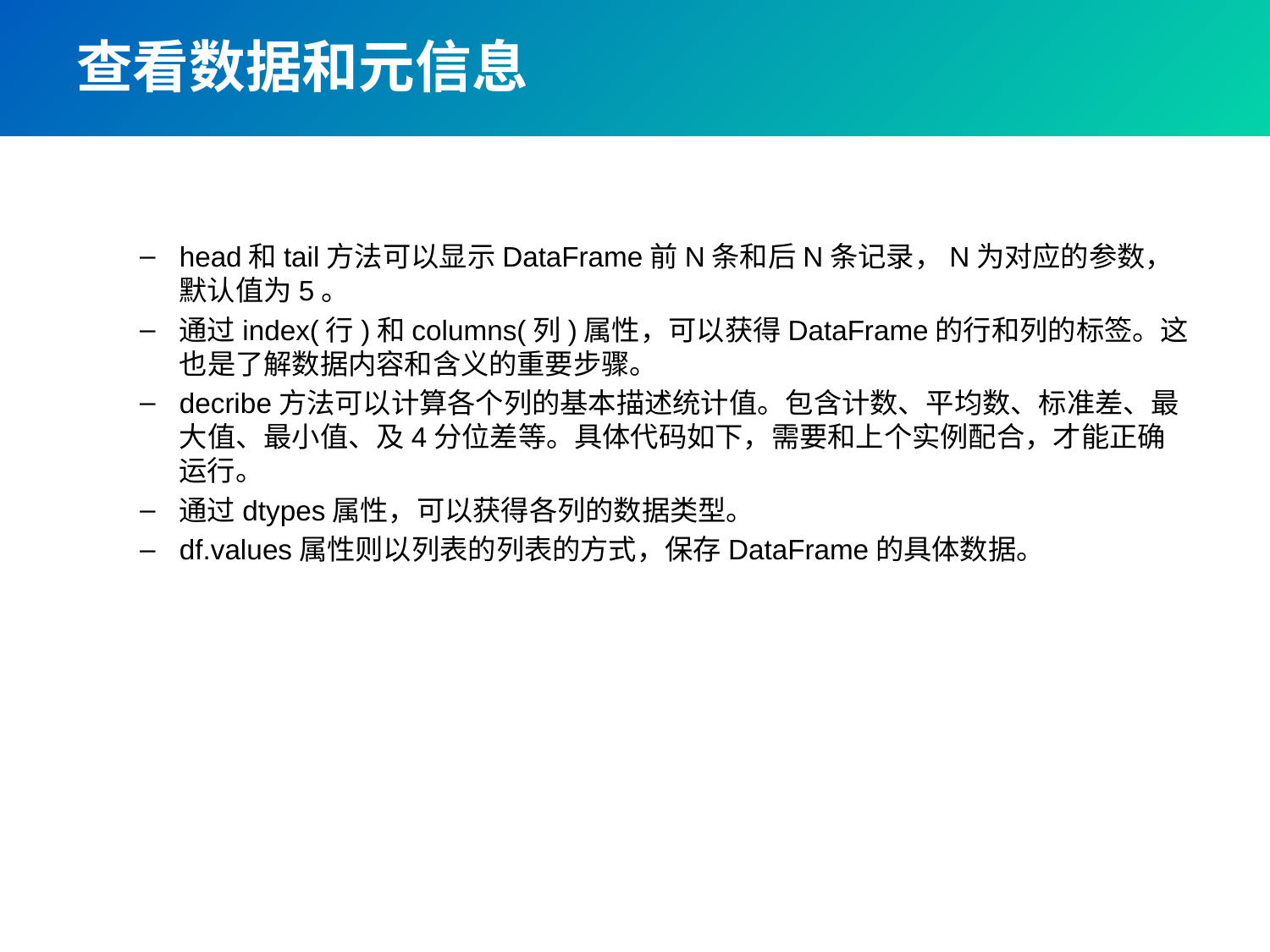

# 查看数据和元信息
head和tail方法可以显示DataFrame前N条和后N条记录，N为对应的参数，默认值为5。
通过index(行)和columns(列)属性，可以获得DataFrame的行和列的标签。这也是了解数据内容和含义的重要步骤。
decribe方法可以计算各个列的基本描述统计值。包含计数、平均数、标准差、最大值、最小值、及4分位差等。具体代码如下，需要和上个实例配合，才能正确运行。
通过dtypes属性，可以获得各列的数据类型。
df.values属性则以列表的列表的方式，保存DataFrame的具体数据。